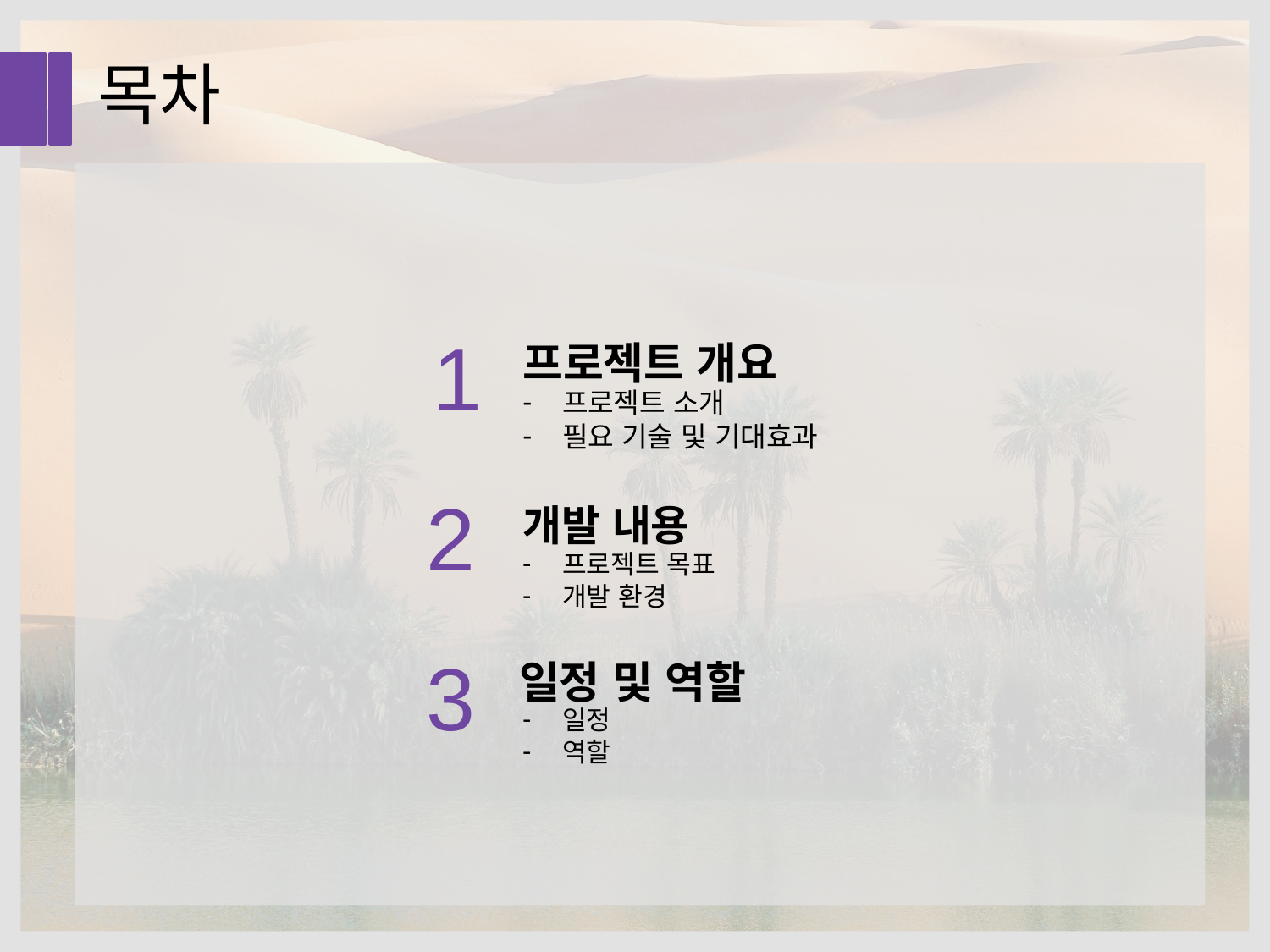

목차

1
프로젝트 개요
프로젝트 소개
필요 기술 및 기대효과
2
개발 내용
프로젝트 목표
개발 환경
3
일정 및 역할
일정
역할